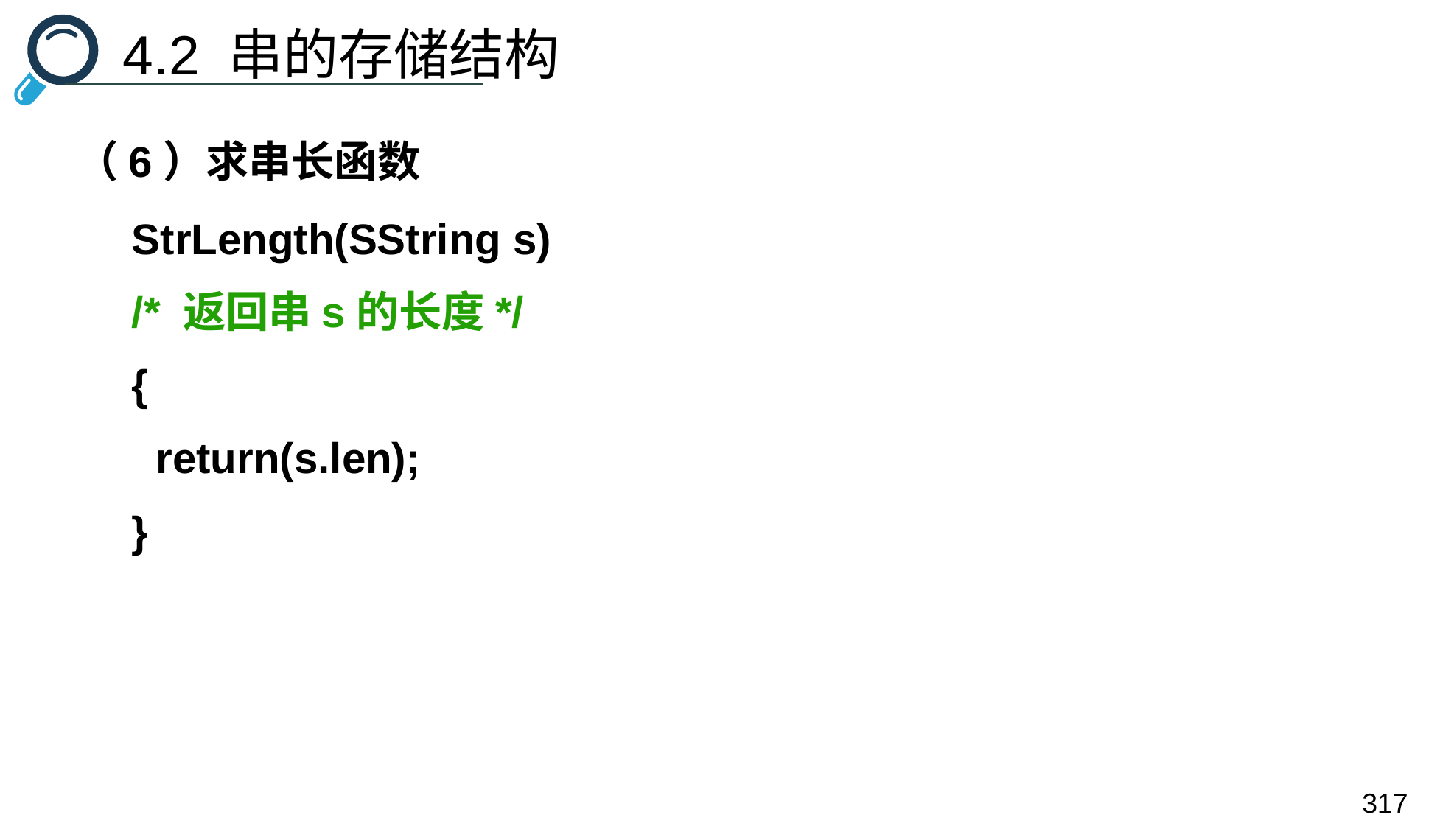

4.2 串的存储结构
（6）求串长函数
StrLength(SString s)
/* 返回串s的长度*/
{
  return(s.len);
}
317